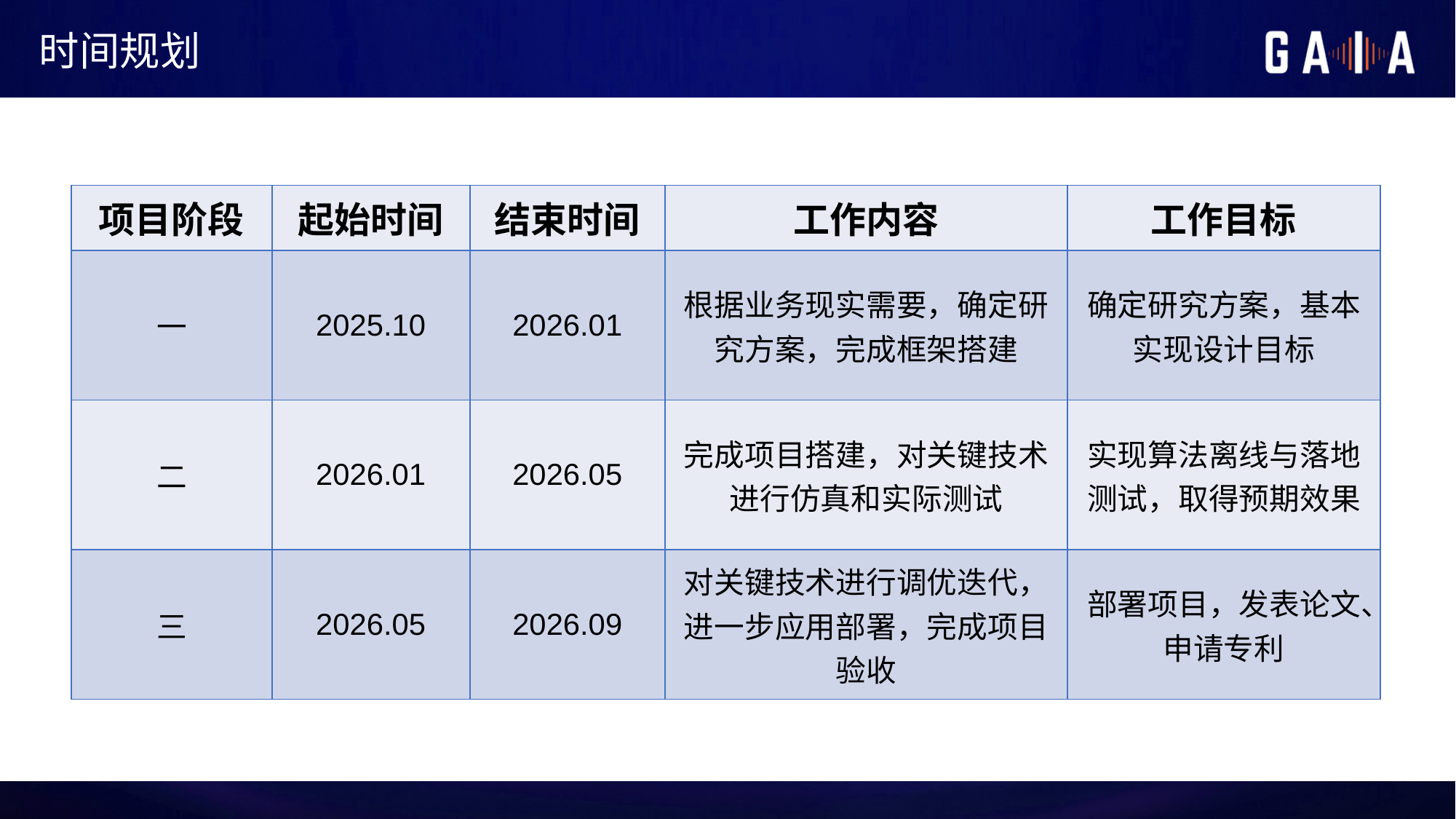

时间规划
| 项目阶段 | 起始时间 | 结束时间 | 工作内容 | 工作目标 |
| --- | --- | --- | --- | --- |
| 一 | 2025.10 | 2026.01 | 根据业务现实需要，确定研究方案，完成框架搭建 | 确定研究方案，基本实现设计目标 |
| 二 | 2026.01 | 2026.05 | 完成项目搭建，对关键技术进行仿真和实际测试 | 实现算法离线与落地测试，取得预期效果 |
| 三 | 2026.05 | 2026.09 | 对关键技术进行调优迭代，进一步应用部署，完成项目验收 | 部署项目，发表论文、申请专利 |